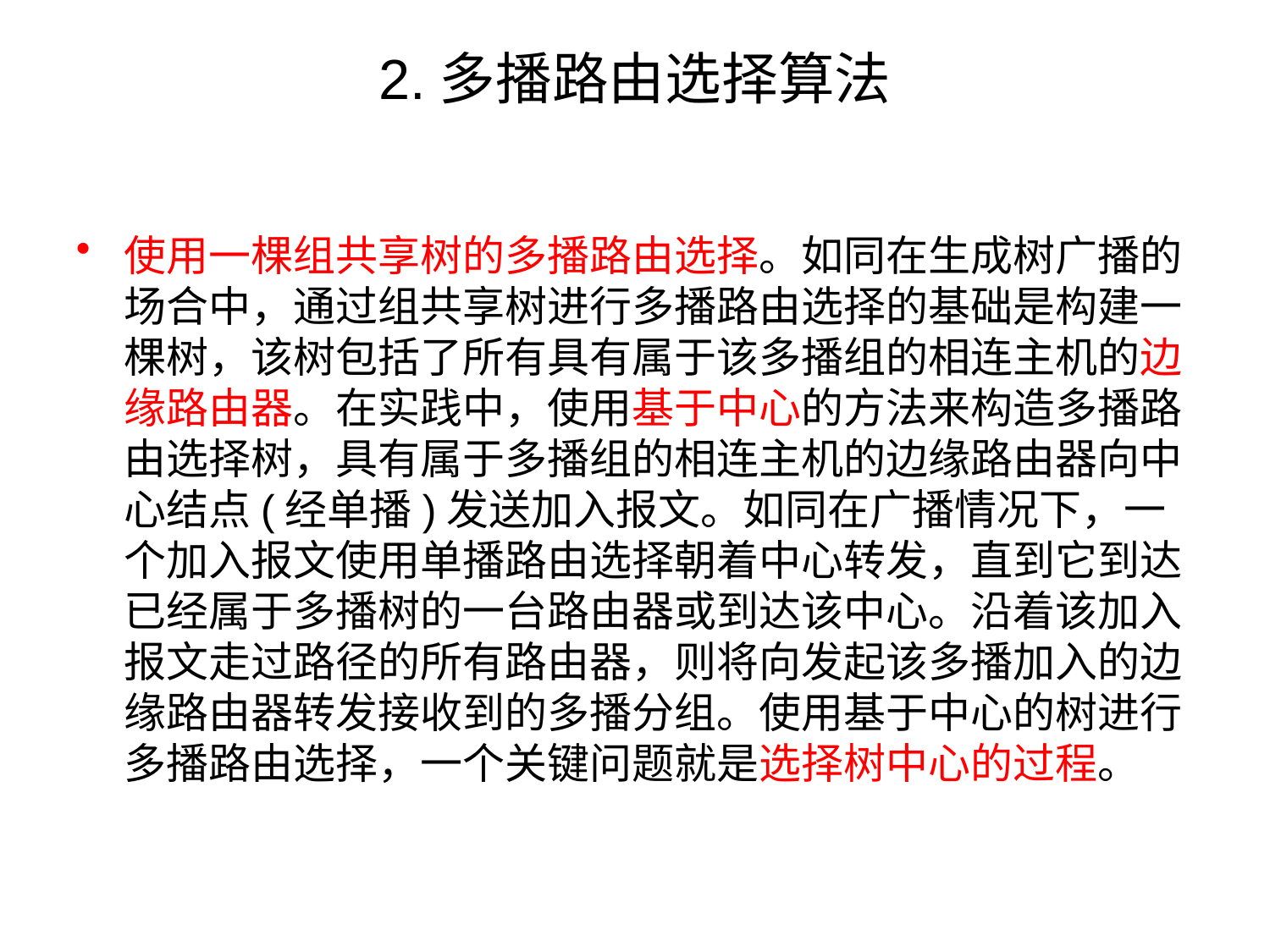

# 2.多播路由选择算法
使用一棵组共享树的多播路由选择。如同在生成树广播的场合中，通过组共享树进行多播路由选择的基础是构建一棵树，该树包括了所有具有属于该多播组的相连主机的边缘路由器。在实践中，使用基于中心的方法来构造多播路由选择树，具有属于多播组的相连主机的边缘路由器向中心结点(经单播)发送加入报文。如同在广播情况下，一个加入报文使用单播路由选择朝着中心转发，直到它到达已经属于多播树的一台路由器或到达该中心。沿着该加入报文走过路径的所有路由器，则将向发起该多播加入的边缘路由器转发接收到的多播分组。使用基于中心的树进行多播路由选择，一个关键问题就是选择树中心的过程。